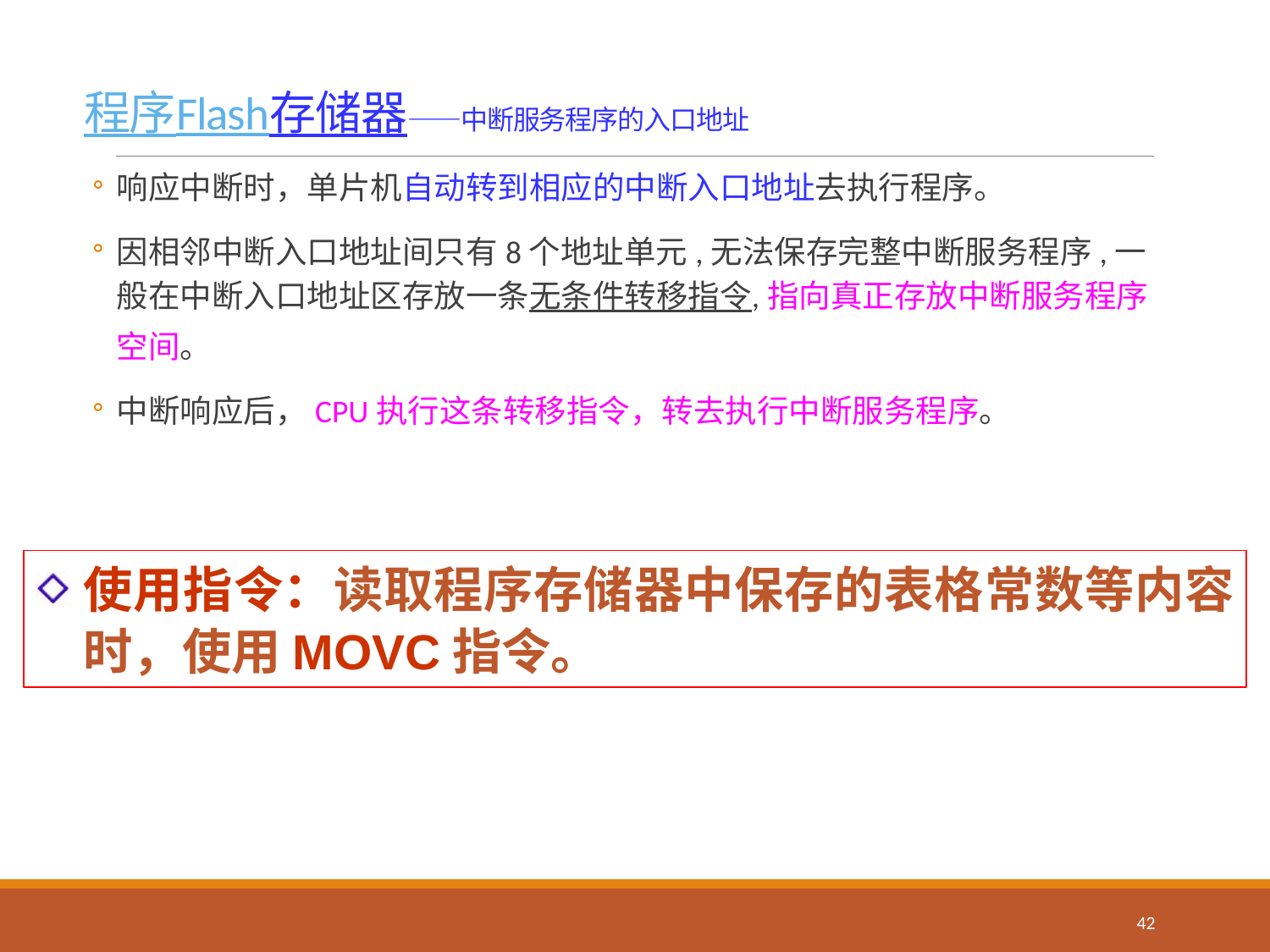

# 程序Flash存储器——中断服务程序的入口地址
响应中断时，单片机自动转到相应的中断入口地址去执行程序。
因相邻中断入口地址间只有8个地址单元,无法保存完整中断服务程序,一般在中断入口地址区存放一条无条件转移指令,指向真正存放中断服务程序空间。
中断响应后，CPU执行这条转移指令，转去执行中断服务程序。
使用指令：读取程序存储器中保存的表格常数等内容时，使用MOVC指令。

42